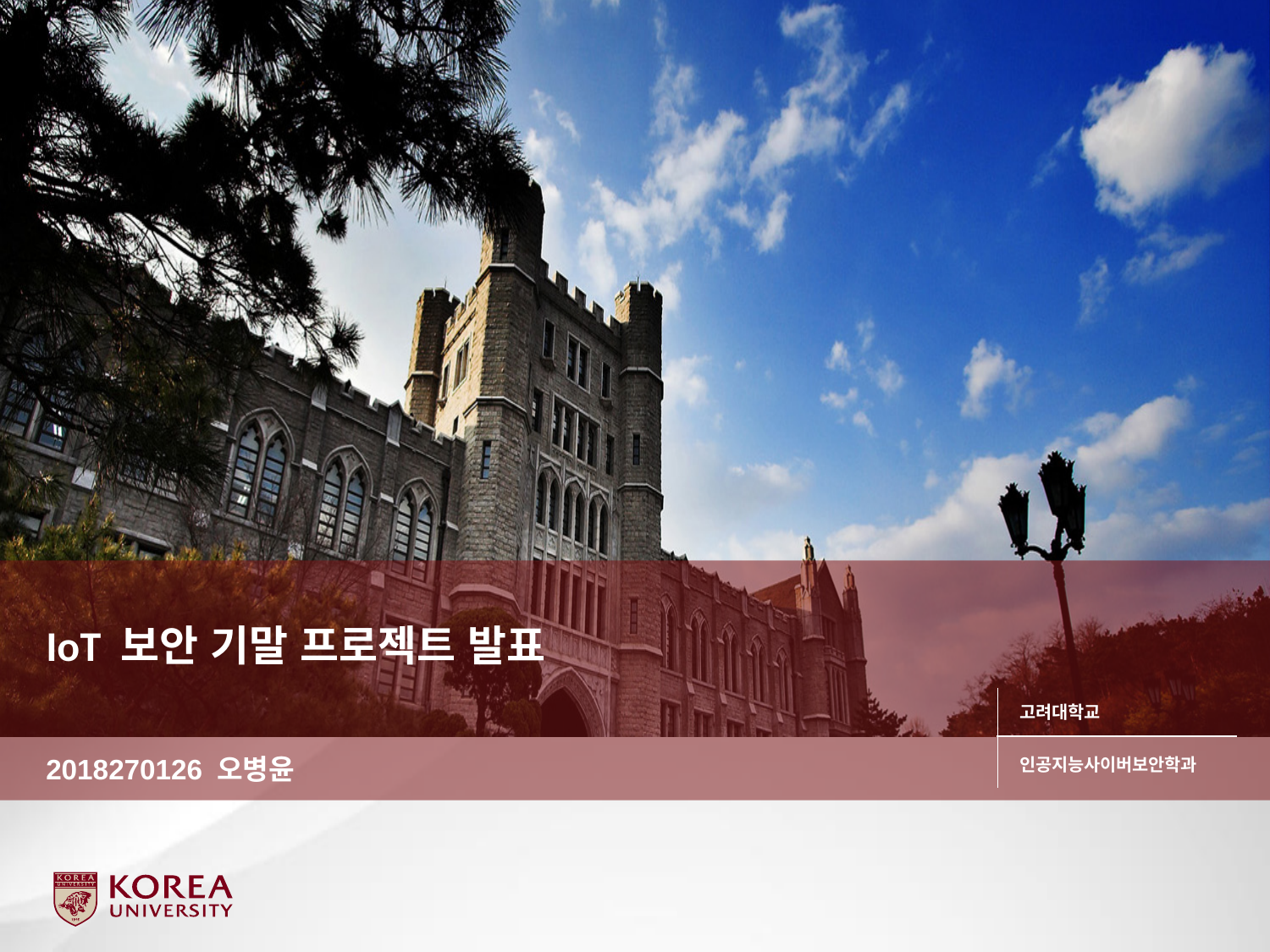

# IoT 보안 기말 프로젝트 발표
2018270126 오병윤